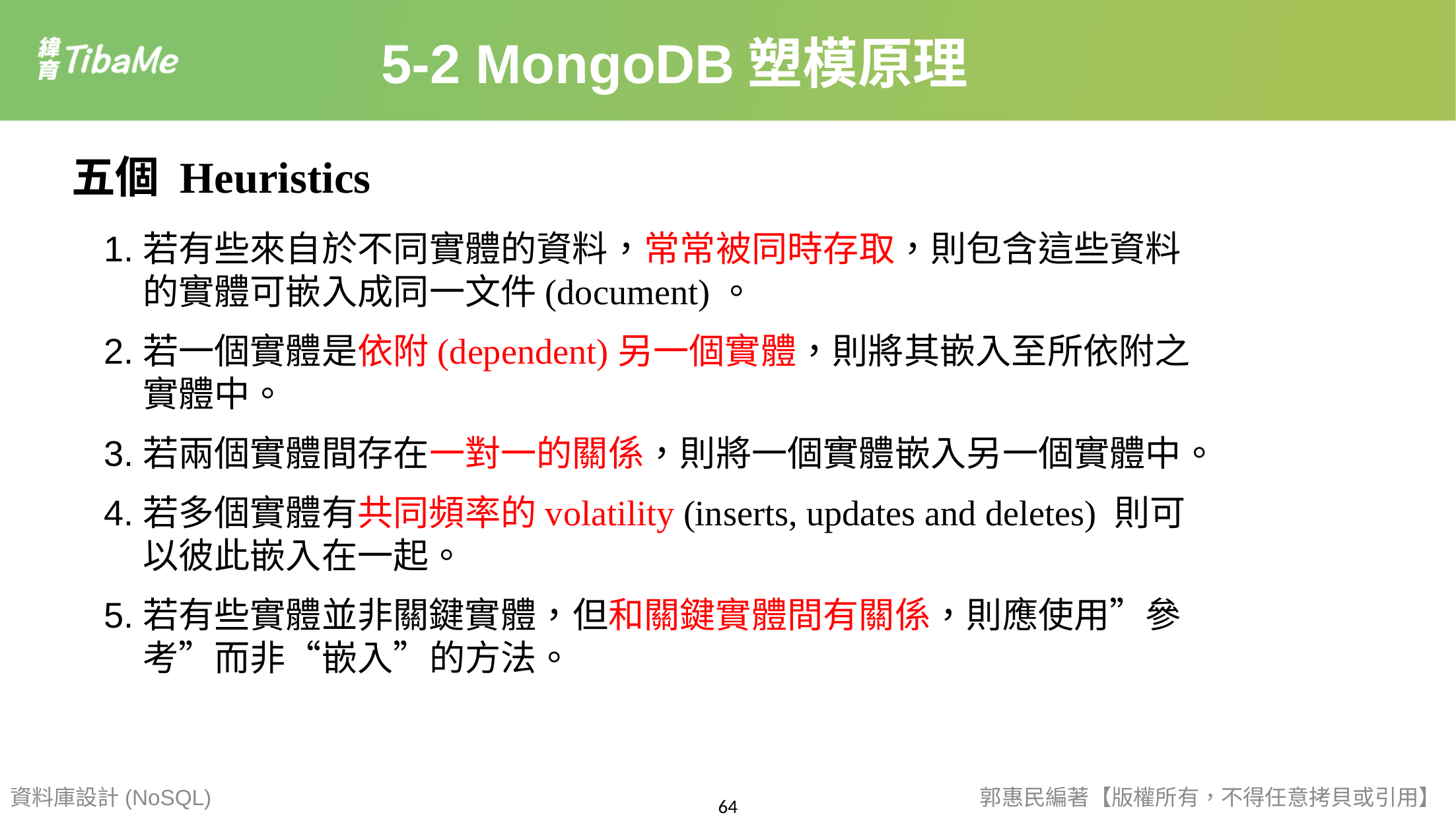

5-2 MongoDB塑模原理
五個 Heuristics

若有些來自於不同實體的資料，常常被同時存取，則包含這些資料的實體可嵌入成同一文件(document)。
若一個實體是依附(dependent)另一個實體，則將其嵌入至所依附之實體中。
若兩個實體間存在一對一的關係，則將一個實體嵌入另一個實體中。
若多個實體有共同頻率的volatility (inserts, updates and deletes) 則可以彼此嵌入在一起。
若有些實體並非關鍵實體，但和關鍵實體間有關係，則應使用”參考”而非“嵌入”的方法。

資料庫設計(NoSQL)
郭惠民編著【版權所有，不得任意拷貝或引用】